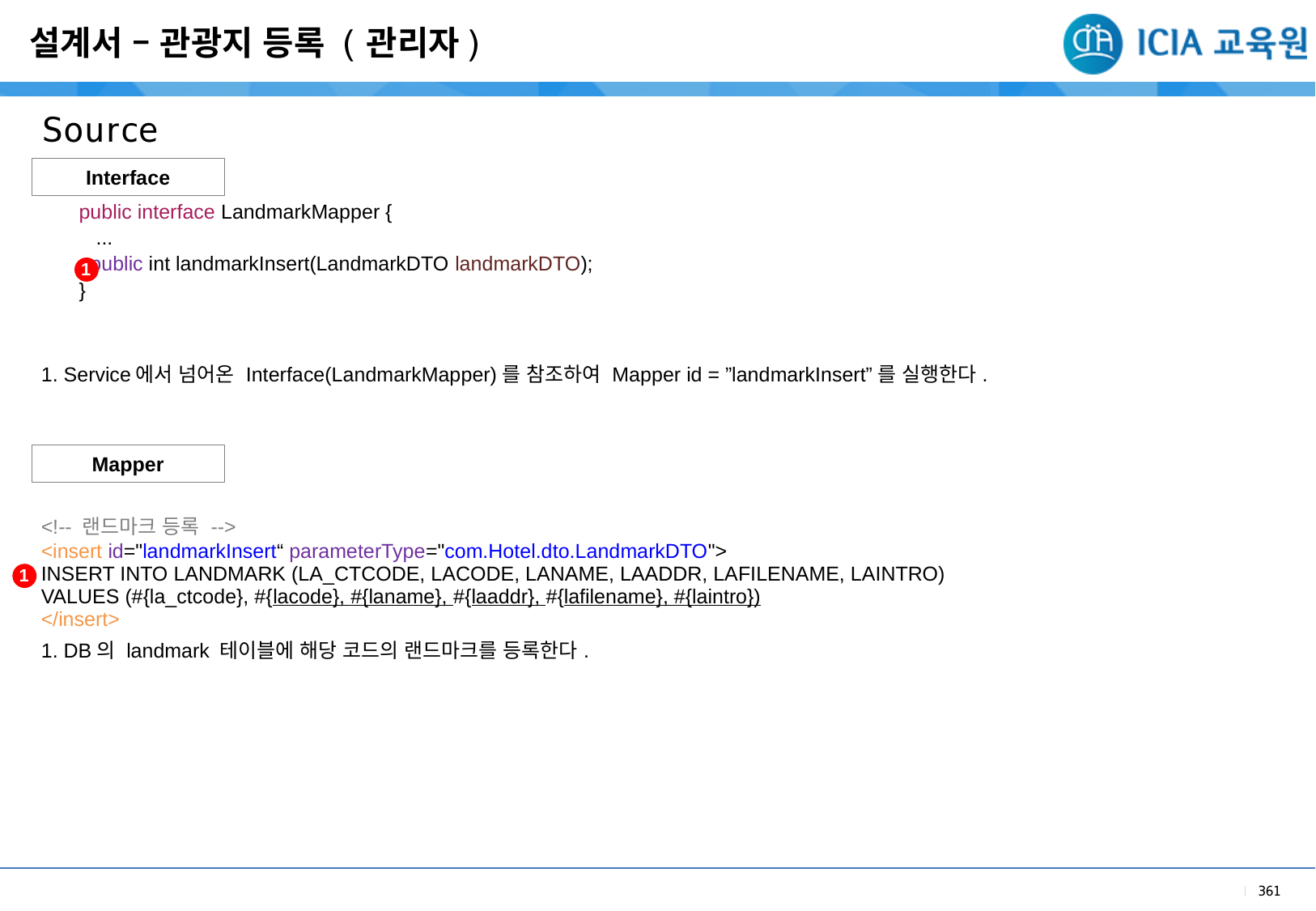

설계서 – 관광지 등록 (관리자)
Source
Interface
| public interface LandmarkMapper { ... public int landmarkInsert(LandmarkDTO landmarkDTO); } |
| --- |
| 1. Service에서 넘어온 Interface(LandmarkMapper)를 참조하여 Mapper id = ”landmarkInsert”를 실행한다. |
1

Mapper
| <!-- 랜드마크 등록 --> <insert id="landmarkInsert“ parameterType="com.Hotel.dto.LandmarkDTO"> INSERT INTO LANDMARK (LA\_CTCODE, LACODE, LANAME, LAADDR, LAFILENAME, LAINTRO) VALUES (#{la\_ctcode}, #{lacode}, #{laname}, #{laaddr}, #{lafilename}, #{laintro}) </insert> |
| --- |
| 1. DB의 landmark 테이블에 해당 코드의 랜드마크를 등록한다. |
1